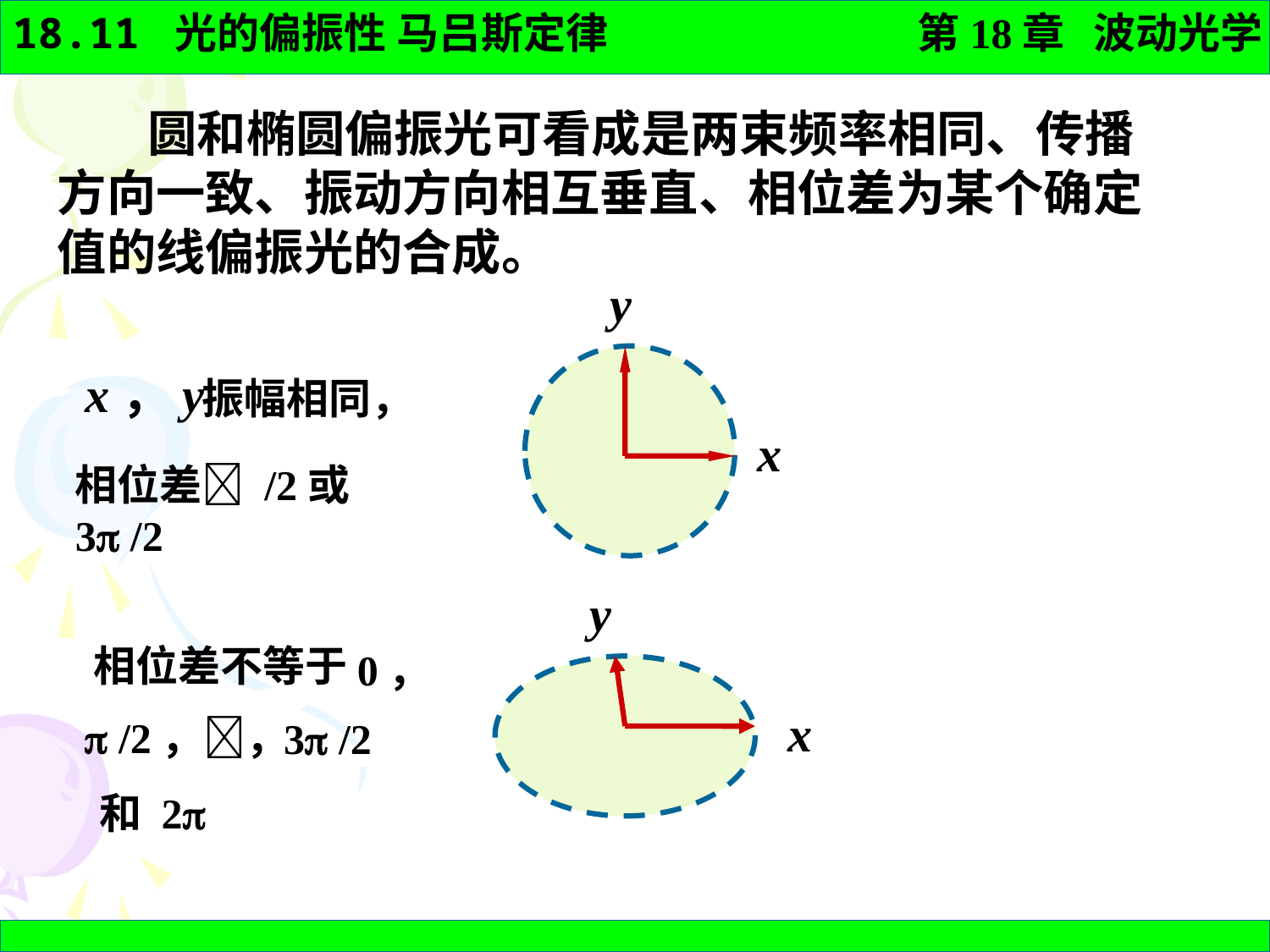

圆和椭圆偏振光可看成是两束频率相同、传播方向一致、振动方向相互垂直、相位差为某个确定值的线偏振光的合成。
 y

x

x，y
振幅相同，
相位差π /2或3π /2
 y

x

0，
相位差不等于
π /2，π，
3π /2
和 2π